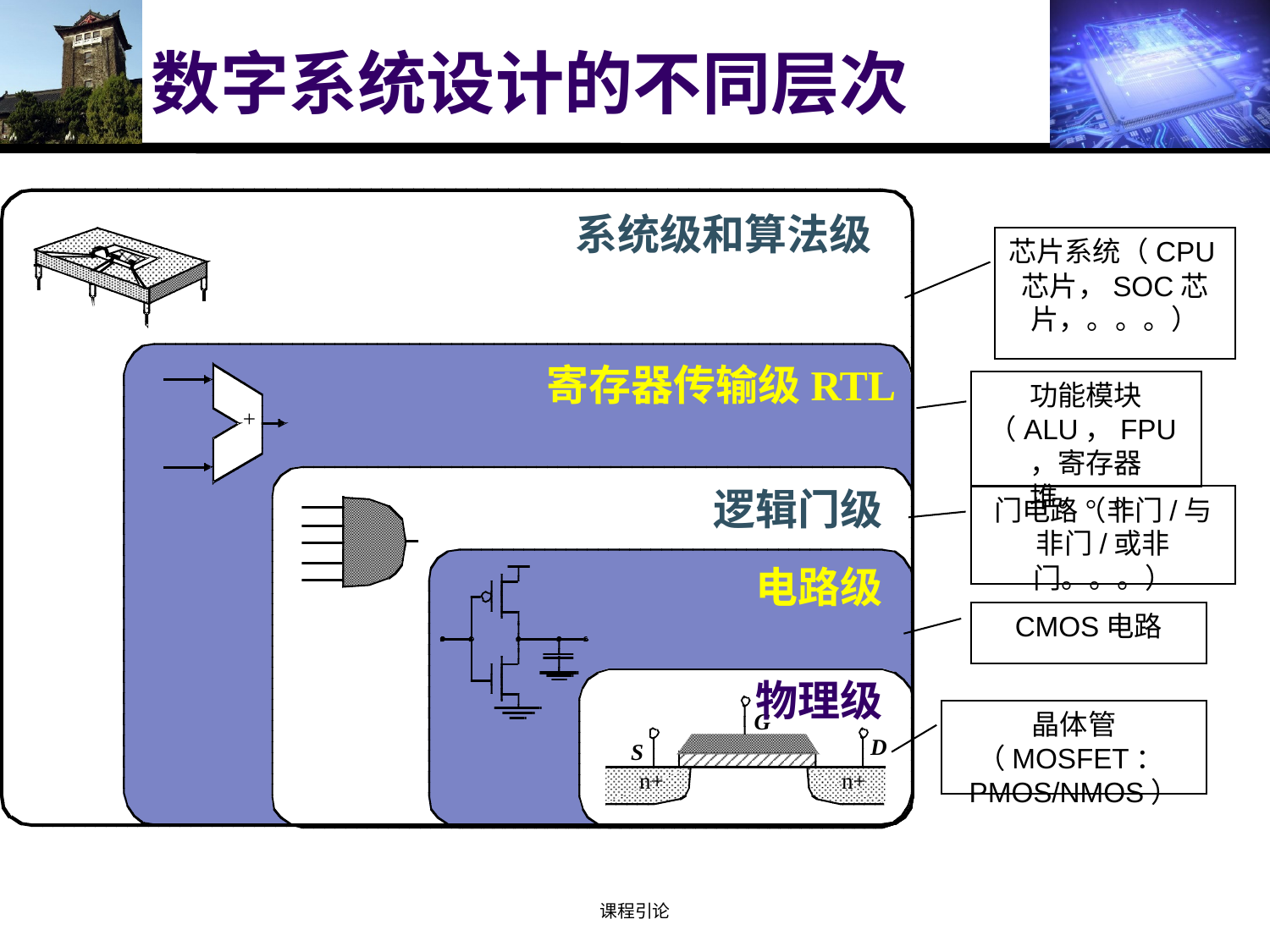

# 数字系统设计的不同层次

系统级和算法级

芯片系统（CPU芯片，SOC芯片，。。。）

+

寄存器传输级RTL

功能模块（ALU，FPU，寄存器堆。。。

逻辑门级
门电路（非门/与非门/或非门。。。）

电路级

CMOS电路

物理级

G

D

S

n+

n+

晶体管（MOSFET：PMOS/NMOS）

课程引论
39